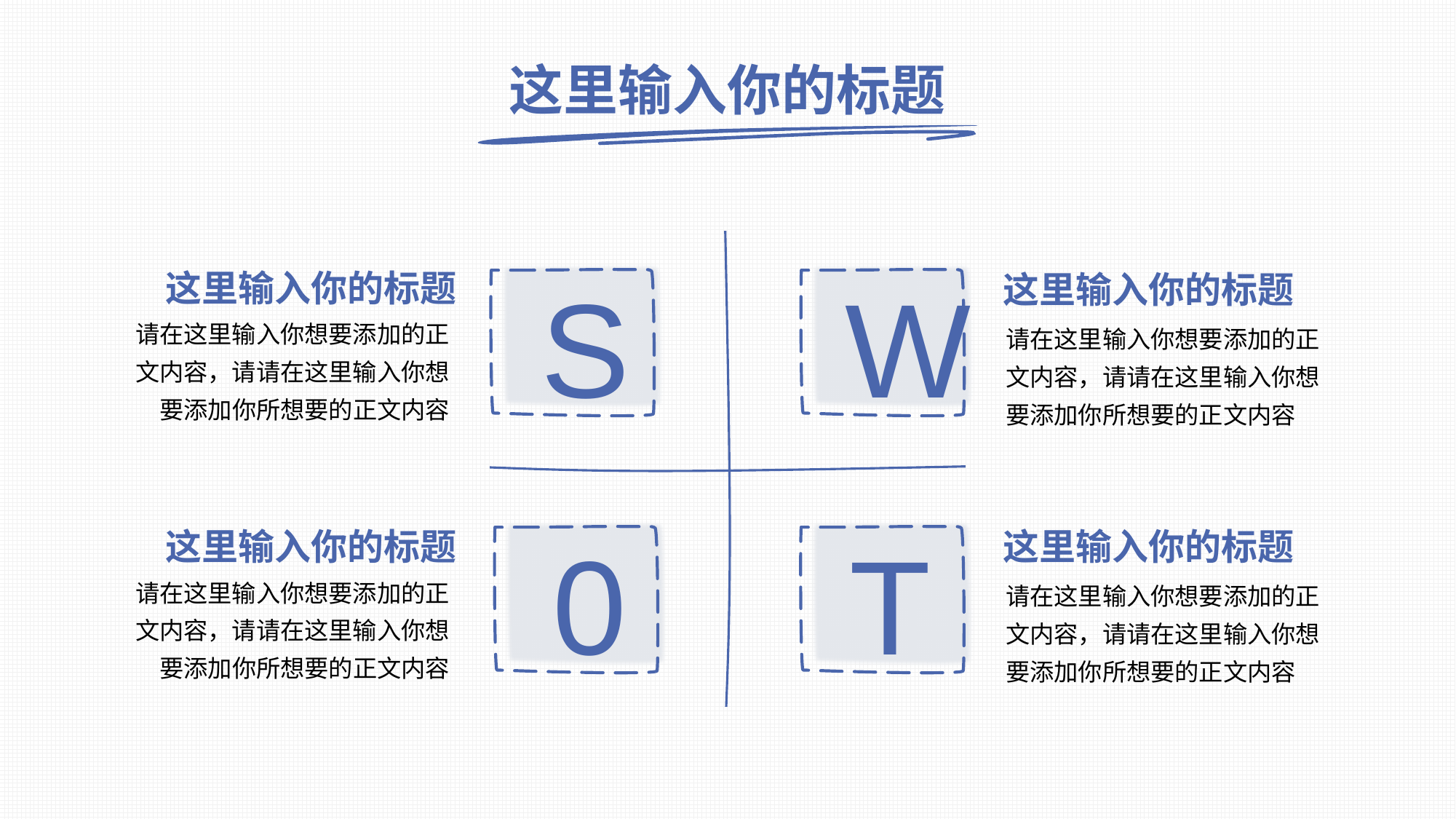

# 这里输入你的标题
S
W
这里输入你的标题

这里输入你的标题

请在这里输入你想要添加的正文内容，请请在这里输入你想要添加你所想要的正文内容

请在这里输入你想要添加的正文内容，请请在这里输入你想要添加你所想要的正文内容

0
T
这里输入你的标题

这里输入你的标题

请在这里输入你想要添加的正文内容，请请在这里输入你想要添加你所想要的正文内容

请在这里输入你想要添加的正文内容，请请在这里输入你想要添加你所想要的正文内容